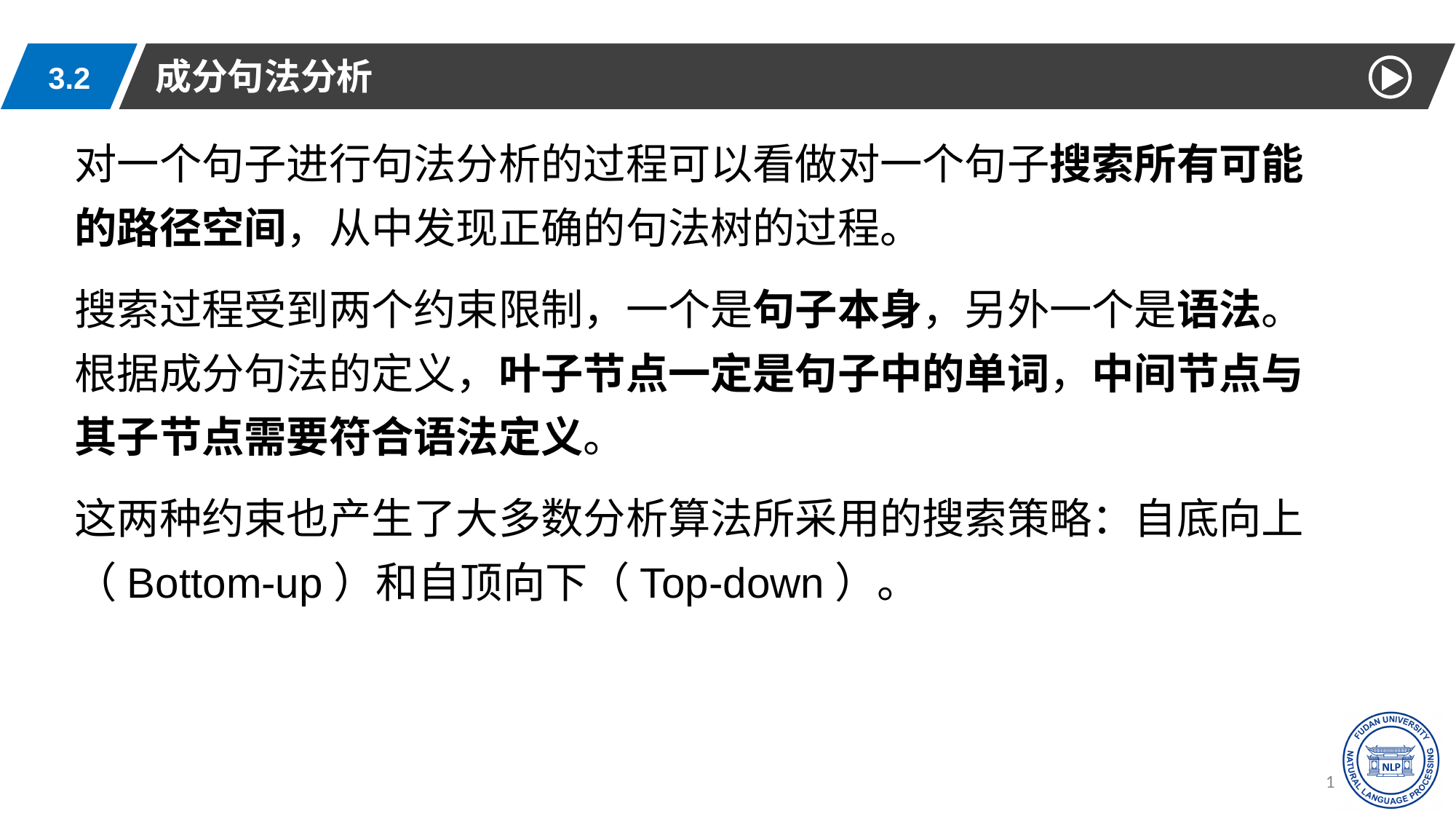

成分句法分析
3.2

对一个句子进行句法分析的过程可以看做对一个句子搜索所有可能的路径空间，从中发现正确的句法树的过程。
搜索过程受到两个约束限制，一个是句子本身，另外一个是语法。根据成分句法的定义，叶子节点一定是句子中的单词，中间节点与其子节点需要符合语法定义。
这两种约束也产生了大多数分析算法所采用的搜索策略：自底向上（Bottom-up）和自顶向下（Top-down）。
17